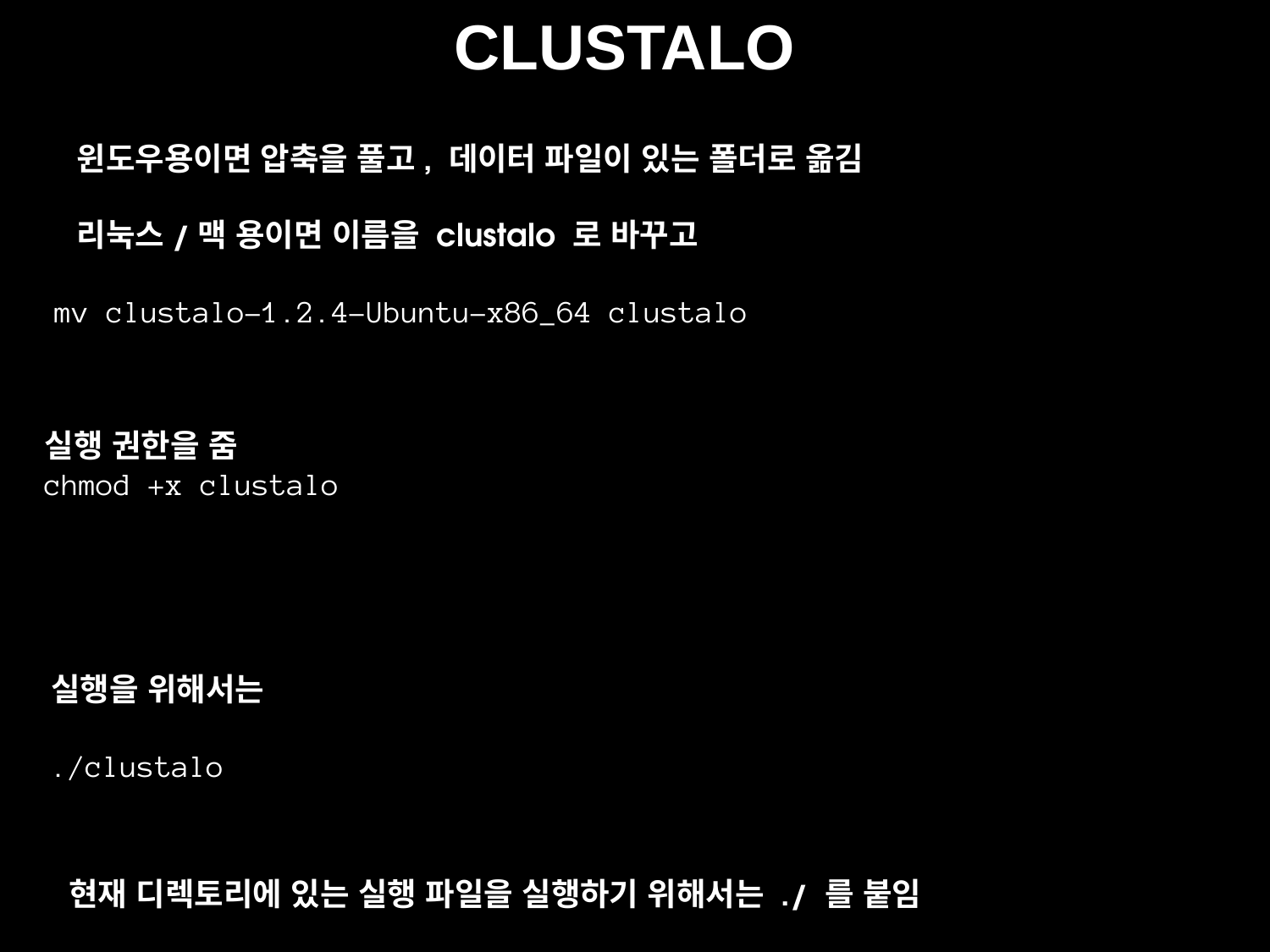

# ClustalO
윈도우용이면 압축을 풀고, 데이터 파일이 있는 폴더로 옮김

리눅스/맥 용이면 이름을 clustalo 로 바꾸고
mv clustalo-1.2.4-Ubuntu-x86_64 clustalo
실행 권한을 줌
chmod +x clustalo
실행을 위해서는

./clustalo
현재 디렉토리에 있는 실행 파일을 실행하기 위해서는 ./ 를 붙임